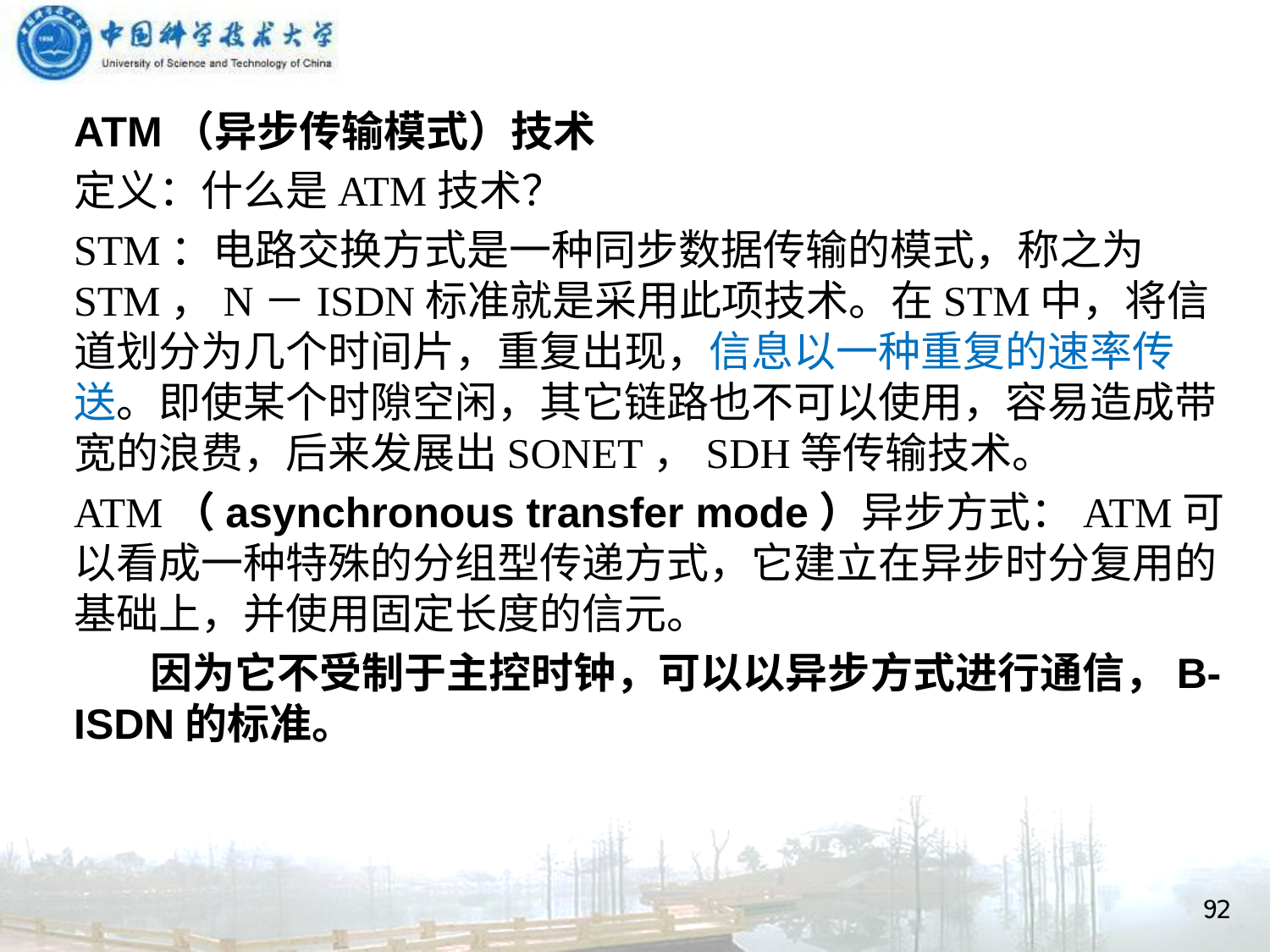

#
ATM（异步传输模式）技术
定义：什么是ATM技术？
STM：电路交换方式是一种同步数据传输的模式，称之为STM，N－ISDN标准就是采用此项技术。在STM中，将信道划分为几个时间片，重复出现，信息以一种重复的速率传送。即使某个时隙空闲，其它链路也不可以使用，容易造成带宽的浪费，后来发展出SONET，SDH等传输技术。
ATM（asynchronous transfer mode）异步方式：ATM可以看成一种特殊的分组型传递方式，它建立在异步时分复用的基础上，并使用固定长度的信元。
       因为它不受制于主控时钟，可以以异步方式进行通信，B-ISDN的标准。

92